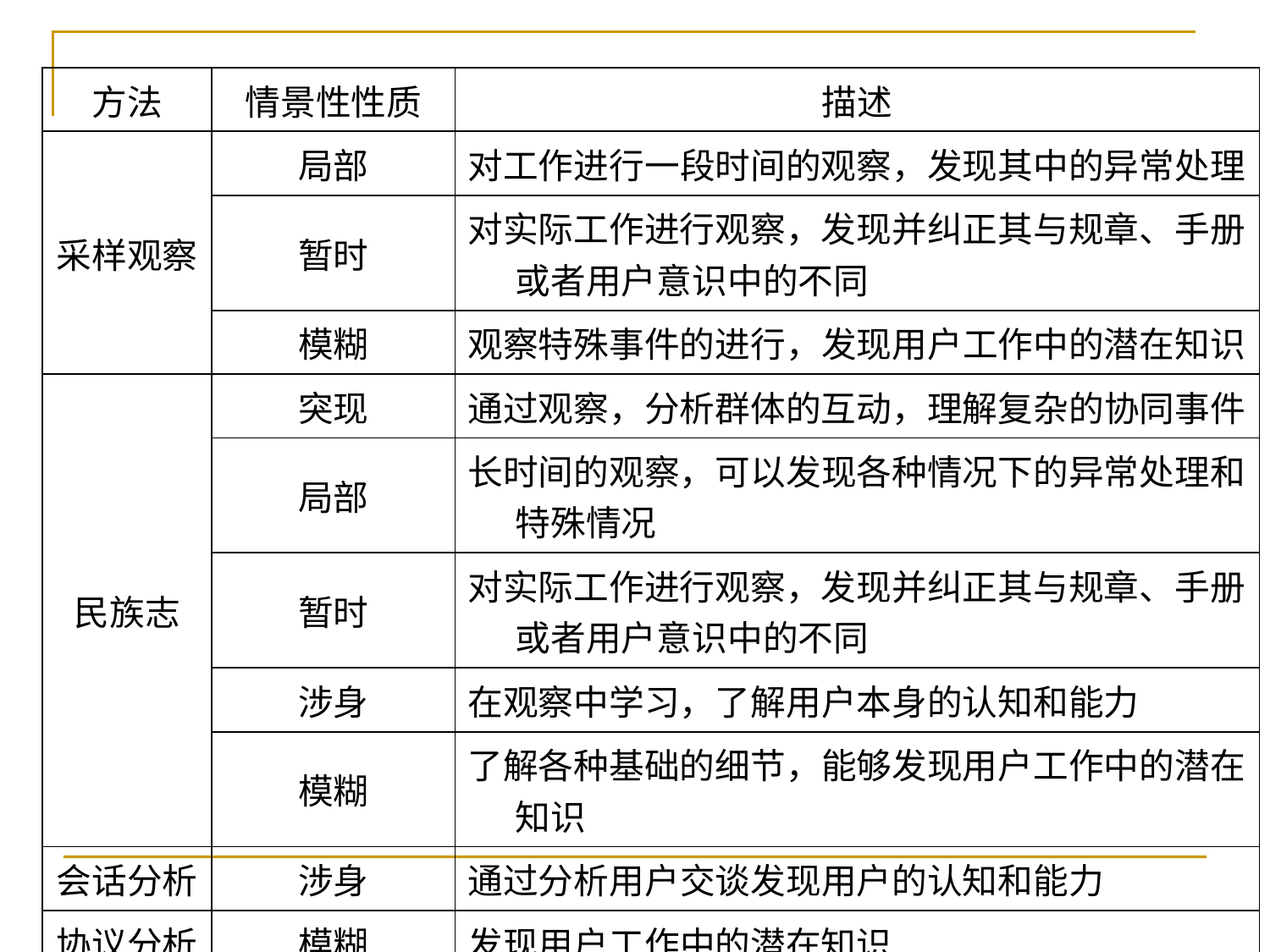

| 方法 | 情景性性质 | 描述 |
| --- | --- | --- |
| 采样观察 | 局部 | 对工作进行一段时间的观察，发现其中的异常处理 |
|  | 暂时 | 对实际工作进行观察，发现并纠正其与规章、手册或者用户意识中的不同 |
|  | 模糊 | 观察特殊事件的进行，发现用户工作中的潜在知识 |
| 民族志 | 突现 | 通过观察，分析群体的互动，理解复杂的协同事件 |
|  | 局部 | 长时间的观察，可以发现各种情况下的异常处理和特殊情况 |
|  | 暂时 | 对实际工作进行观察，发现并纠正其与规章、手册或者用户意识中的不同 |
|  | 涉身 | 在观察中学习，了解用户本身的认知和能力 |
|  | 模糊 | 了解各种基础的细节，能够发现用户工作中的潜在知识 |
| 会话分析 | 涉身 | 通过分析用户交谈发现用户的认知和能力 |
| 协议分析 | 模糊 | 发现用户工作中的潜在知识 |